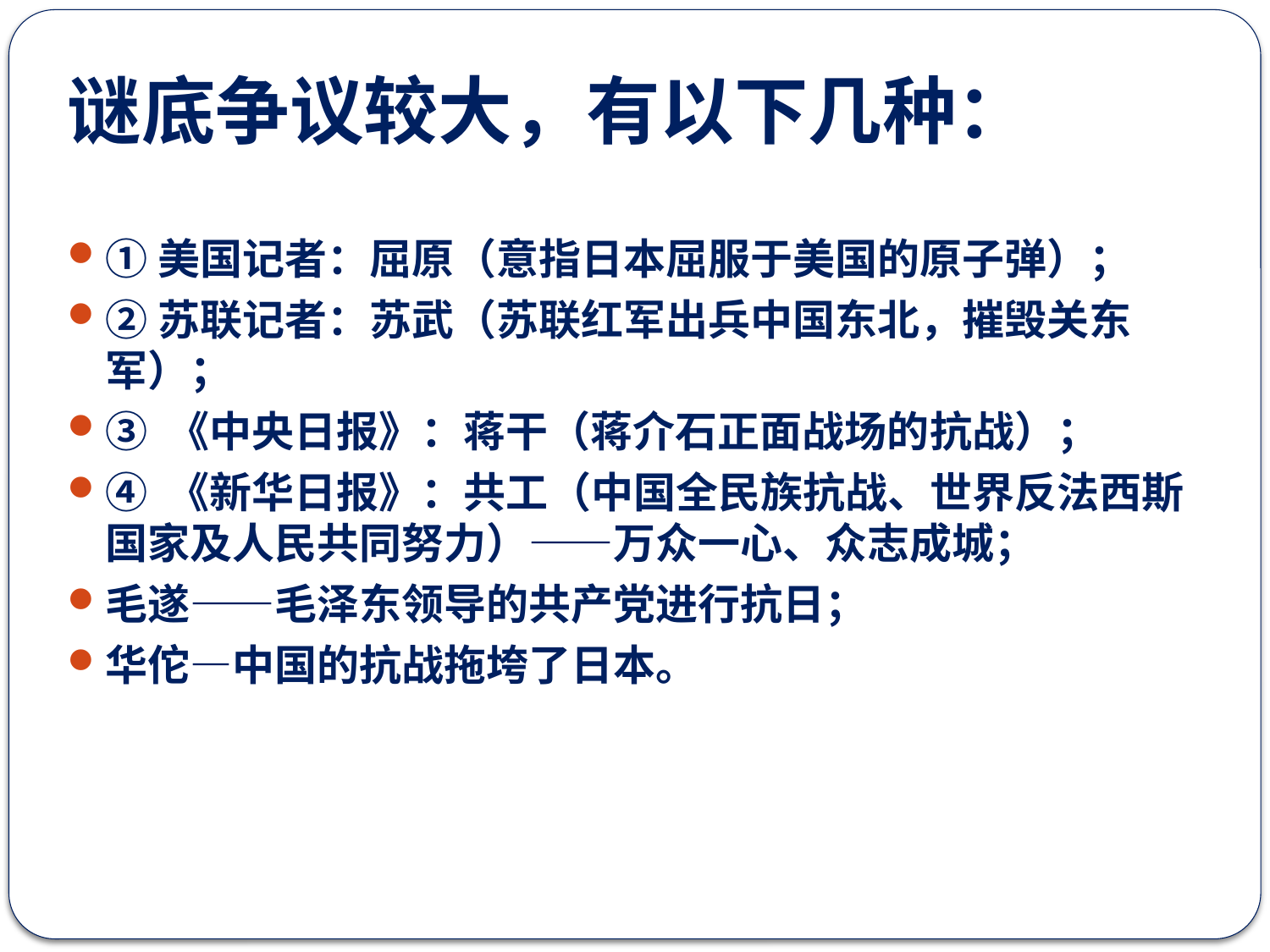

# 谜底争议较大，有以下几种：
①美国记者：屈原（意指日本屈服于美国的原子弹）；
②苏联记者：苏武（苏联红军出兵中国东北，摧毁关东军）；
③ 《中央日报》：蒋干（蒋介石正面战场的抗战）；
④ 《新华日报》：共工（中国全民族抗战、世界反法西斯国家及人民共同努力）——万众一心、众志成城；
毛遂——毛泽东领导的共产党进行抗日；
华佗—中国的抗战拖垮了日本。